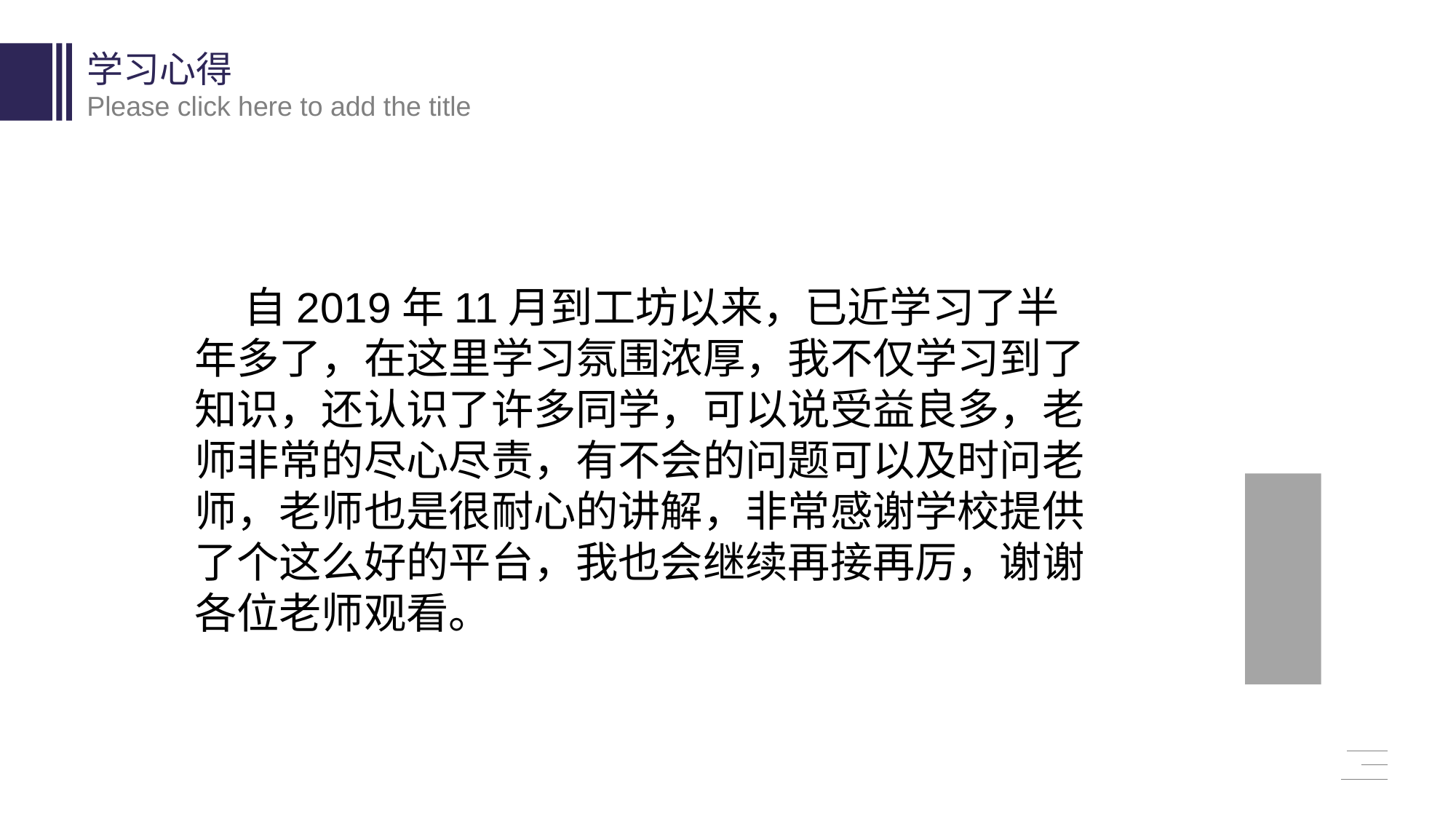

学习心得

Please click here to add the title
请添加标题
       自2019年11月到工坊以来，已近学习了半年多了，在这里学习氛围浓厚，我不仅学习到了知识，还认识了许多同学，可以说受益良多，老师非常的尽心尽责，有不会的问题可以及时问老师，老师也是很耐心的讲解，非常感谢学校提供了个这么好的平台，我也会继续再接再厉，谢谢各位老师观看。

Please click here to add the title. click here to.